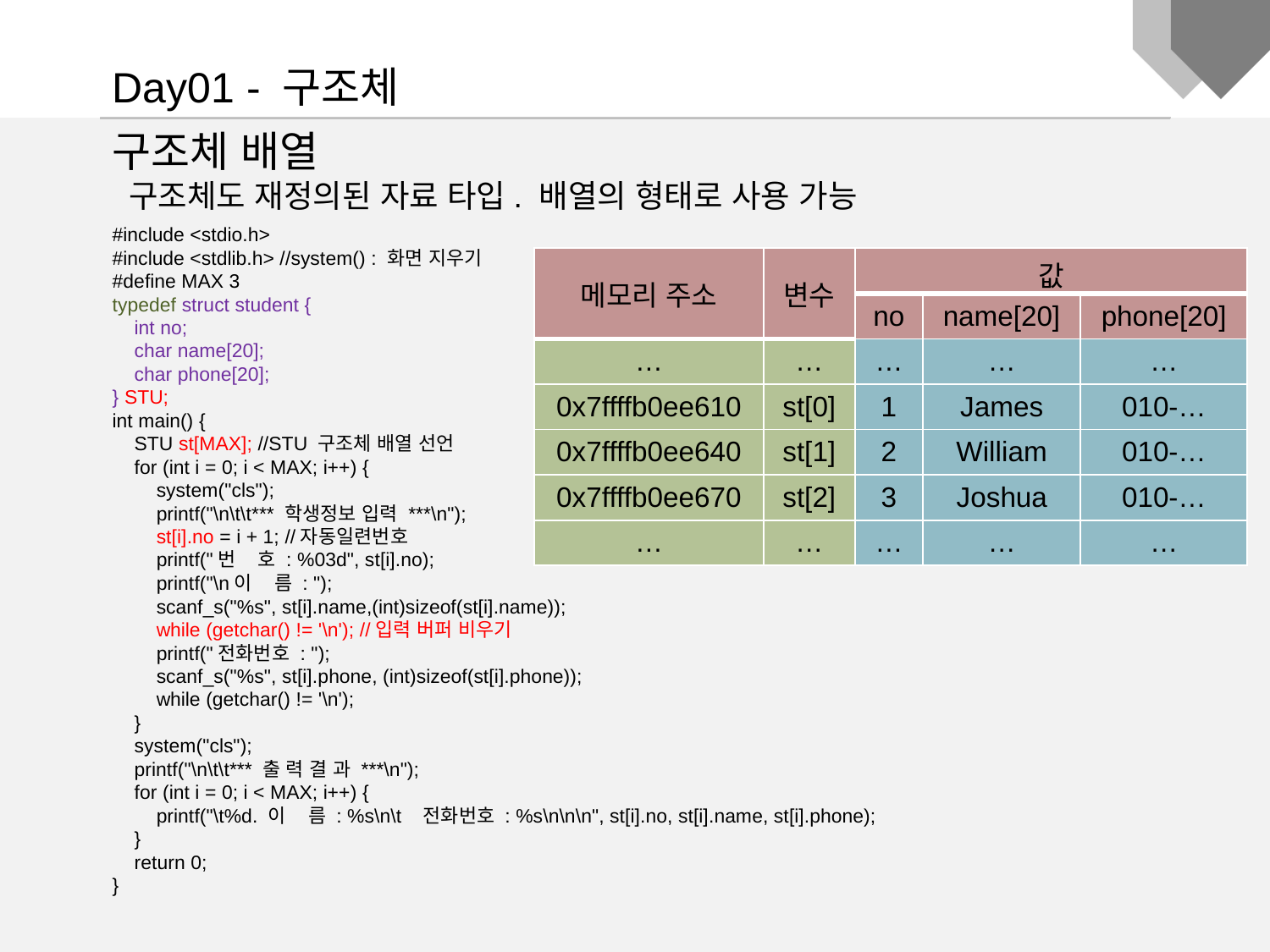

Day01 - 구조체
구조체 배열
 구조체도 재정의된 자료 타입. 배열의 형태로 사용 가능
#include <stdio.h>
#include <stdlib.h> //system() : 화면 지우기
#define MAX 3
typedef struct student {
    int no;
    char name[20];
    char phone[20];
} STU;
int main() {
    STU st[MAX]; //STU 구조체 배열 선언
    for (int i = 0; i < MAX; i++) {
        system("cls");
        printf("\n\t\t*** 학생정보 입력 ***\n");
        st[i].no = i + 1; //자동일련번호
        printf("번    호 : %03d", st[i].no);
        printf("\n이    름 : ");
        scanf_s("%s", st[i].name,(int)sizeof(st[i].name));
        while (getchar() != '\n'); //입력 버퍼 비우기
        printf("전화번호 : ");
        scanf_s("%s", st[i].phone, (int)sizeof(st[i].phone));
        while (getchar() != '\n');
    }
    system("cls");
    printf("\n\t\t*** 출 력 결 과 ***\n");
    for (int i = 0; i < MAX; i++) {
        printf("\t%d. 이    름 : %s\n\t   전화번호 : %s\n\n\n", st[i].no, st[i].name, st[i].phone);
    }
    return 0;
}
| 메모리 주소 | 변수 | 값 |  |  |
| --- | --- | --- | --- | --- |
|  |  | no | name[20] | phone[20] |
| … | … | … | … | … |
| 0x7ffffb0ee610 | st[0] | 1 | James | 010-… |
| 0x7ffffb0ee640 | st[1] | 2 | William | 010-… |
| 0x7ffffb0ee670 | st[2] | 3 | Joshua | 010-… |
| … | … | … | … | … |